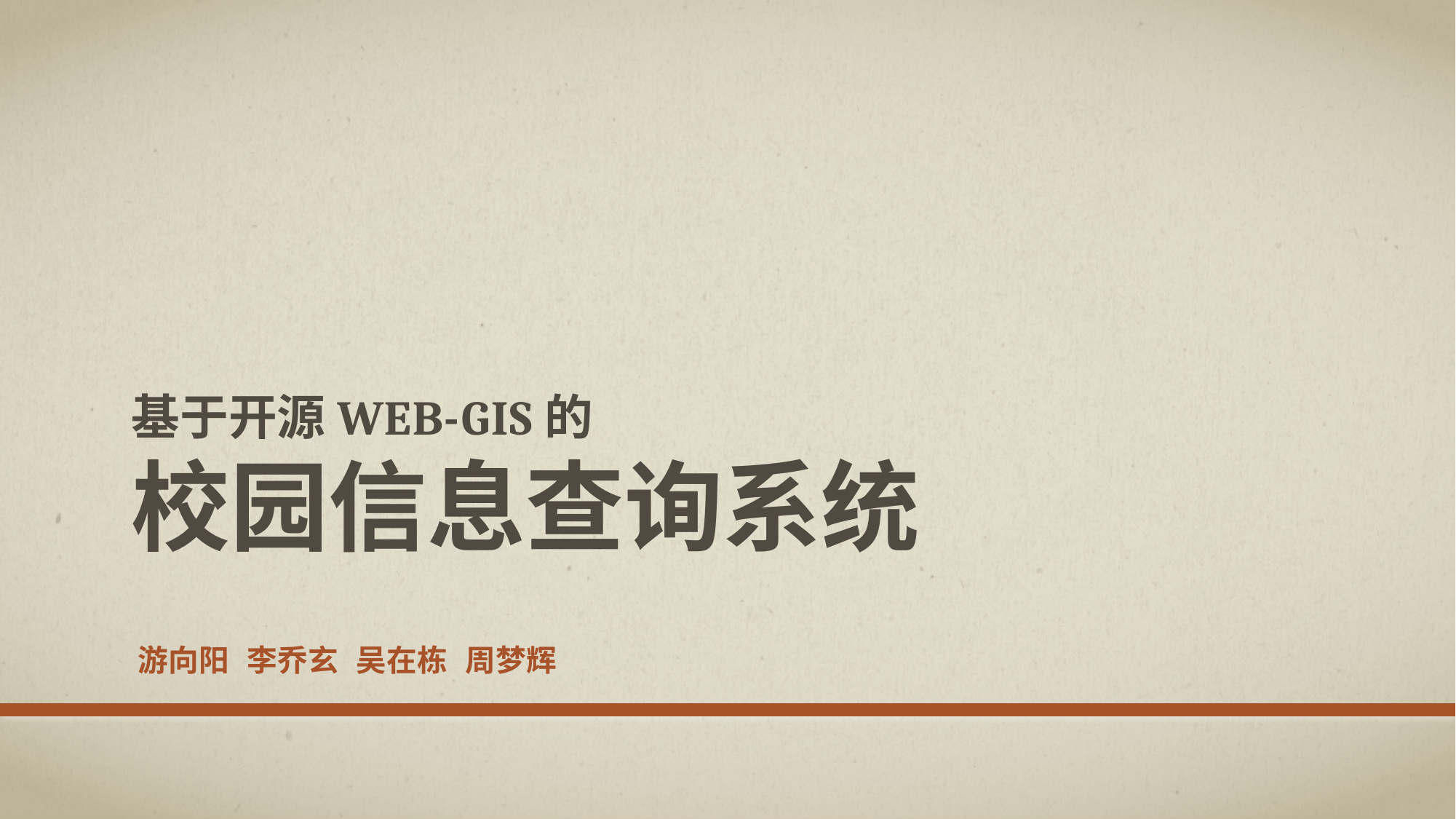

# 基于开源web-gis的 校园信息查询系统
游向阳	李乔玄	吴在栋	周梦辉